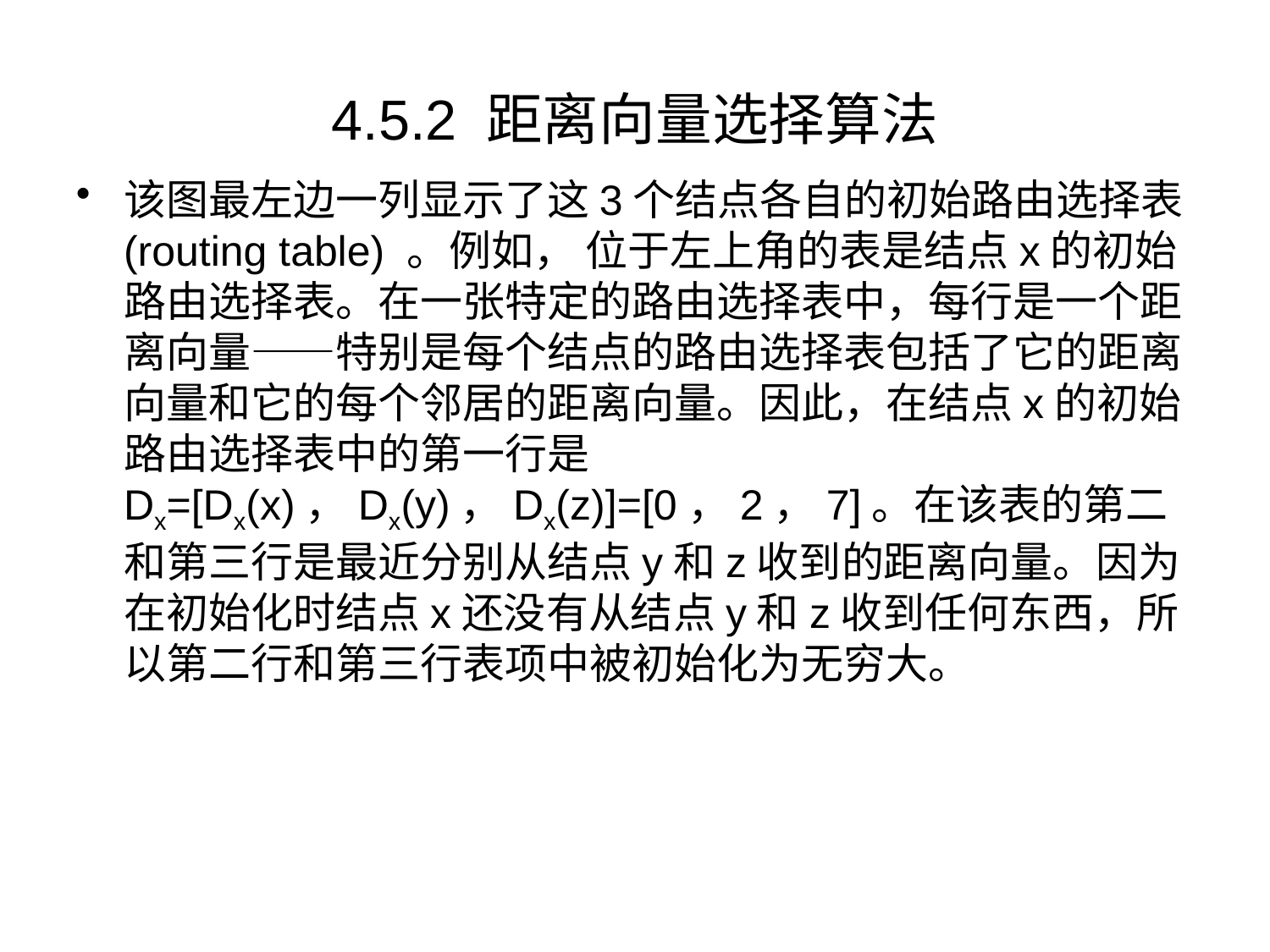

# 4.5.2 距离向量选择算法
该图最左边一列显示了这3个结点各自的初始路由选择表(routing table) 。例如， 位于左上角的表是结点x的初始路由选择表。在一张特定的路由选择表中，每行是一个距离向量——特别是每个结点的路由选择表包括了它的距离向量和它的每个邻居的距离向量。因此，在结点x的初始路由选择表中的第一行是Dx=[Dx(x)，Dx(y)，Dx(z)]=[0，2，7]。在该表的第二和第三行是最近分别从结点y和z收到的距离向量。因为在初始化时结点x还没有从结点y和z收到任何东西，所以第二行和第三行表项中被初始化为无穷大。